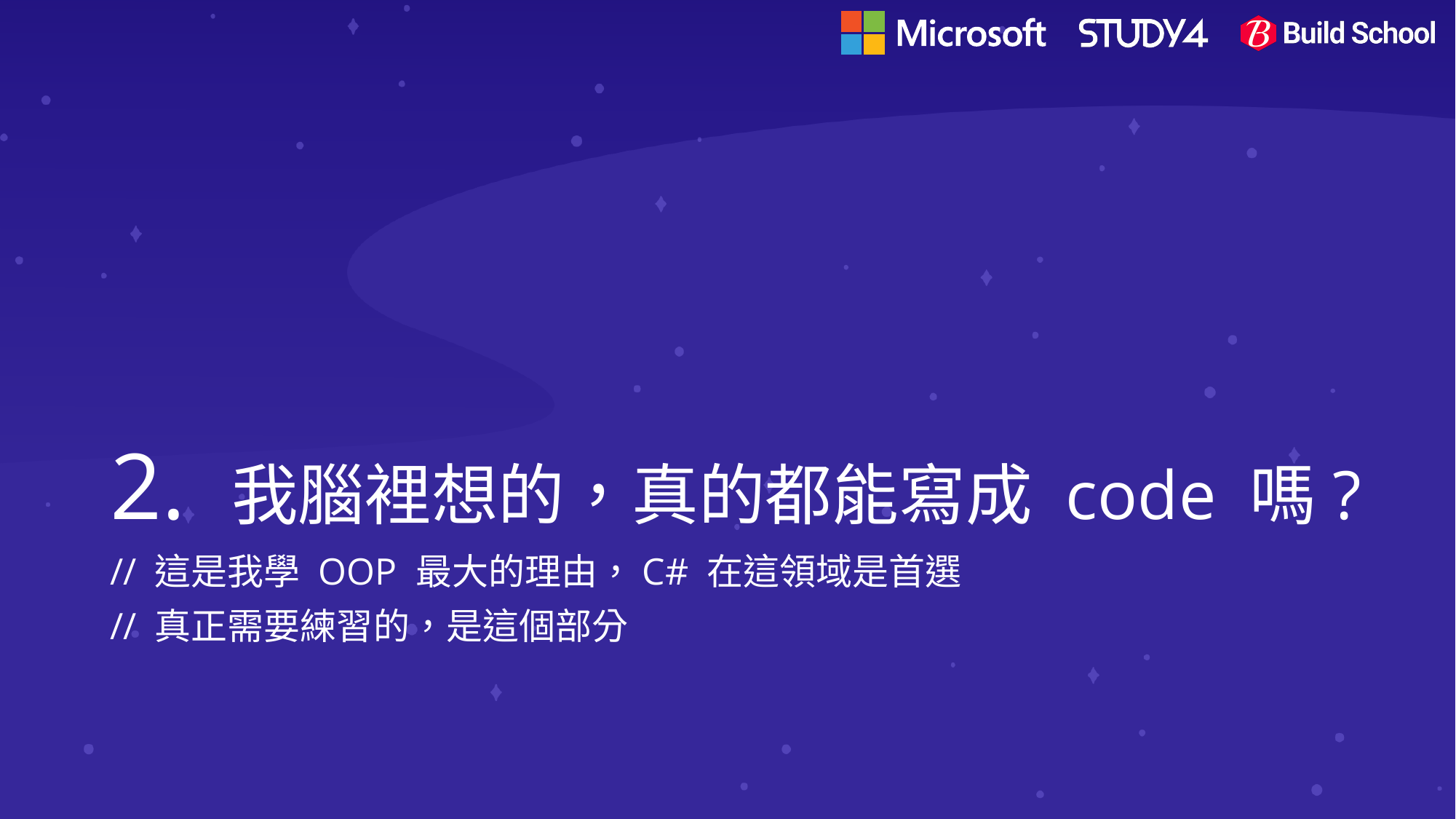

# 2. 我腦裡想的，真的都能寫成 code 嗎?
// 這是我學 OOP 最大的理由，C# 在這領域是首選
// 真正需要練習的，是這個部分